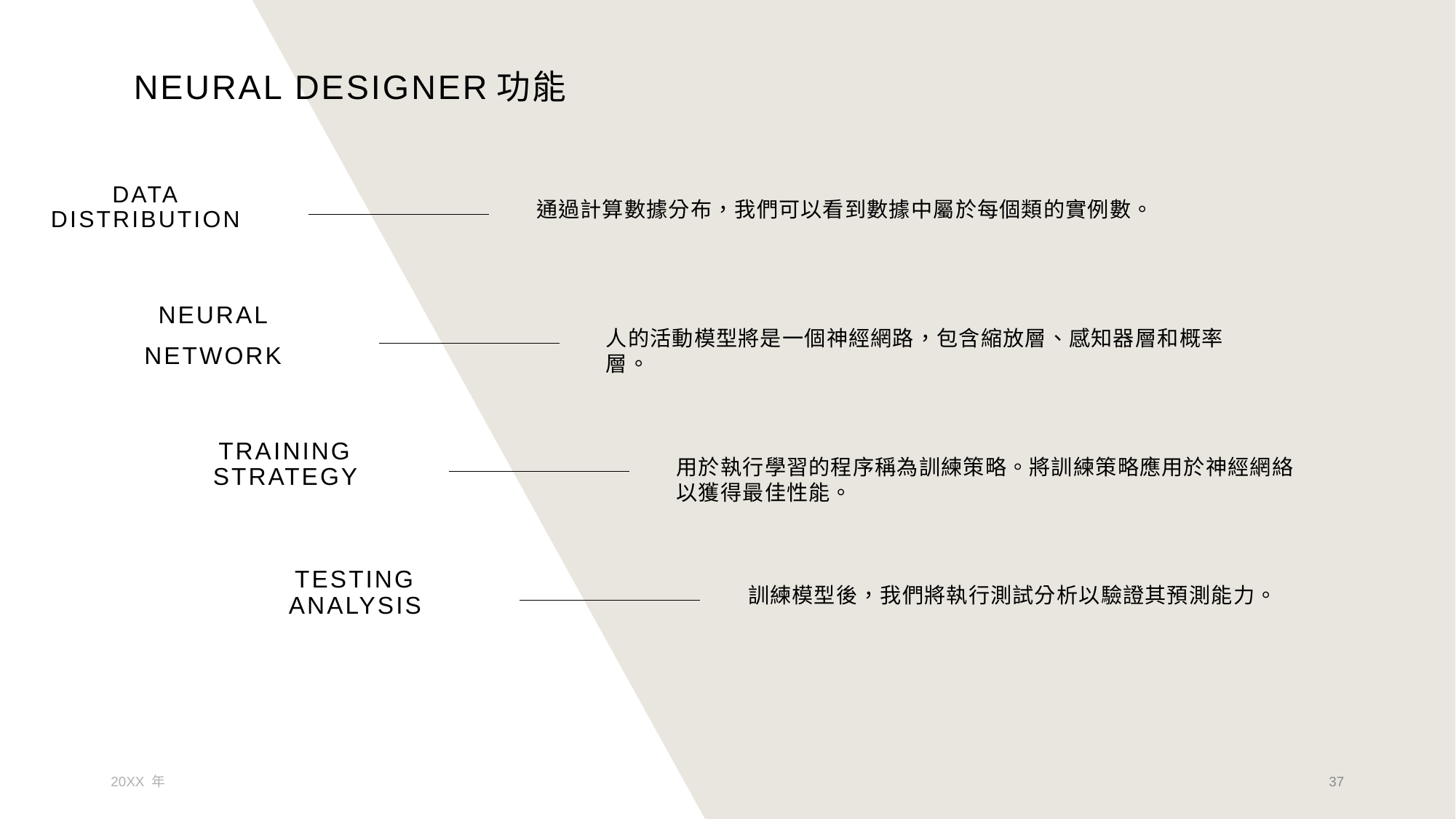

# Neural designer功能
Data distribution
通過計算數據分布，我們可以看到數據中屬於每個類的實例數。
Neural
network
人的活動模型將是一個神經網路，包含縮放層、感知器層和概率層。

Training strategy
用於執行學習的程序稱為訓練策略。將訓練策略應用於神經網絡以獲得最佳性能。
Testing analysis
訓練模型後，我們將執行測試分析以驗證其預測能力。
20XX 年
37